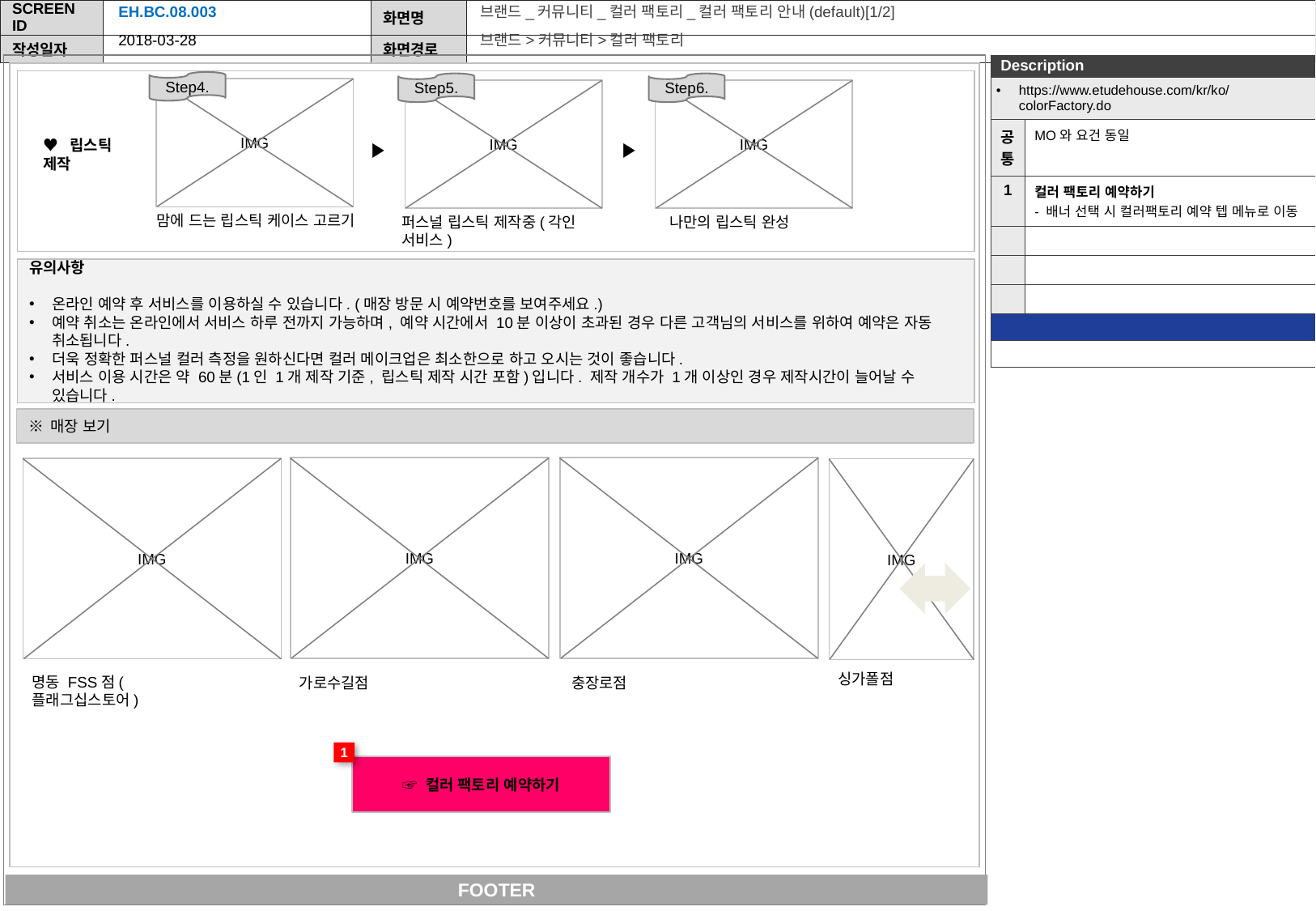

EH.BC.08.003
브랜드_커뮤니티_컬러 팩토리_컬러 팩토리 안내(default)[1/2]
2018-03-28
브랜드>커뮤니티>컬러 팩토리

| Description |  |
| --- | --- |
| https://www.etudehouse.com/kr/ko/colorFactory.do |  |
| 공통 | MO와 요건 동일 |
| 1 | 컬러 팩토리 예약하기 - 배너 선택 시 컬러팩토리 예약 텝 메뉴로 이동 |
|  |  |
|  |  |
|  |  |
|  |  |
|  |  |

Step4.
Step5.
Step6.
IMG
IMG
IMG
▶
▶
♥  립스틱 제작
맘에 드는 립스틱 케이스 고르기
나만의 립스틱 완성
퍼스널 립스틱 제작중(각인 서비스)
유의사항

온라인 예약 후 서비스를 이용하실 수 있습니다. (매장 방문 시 예약번호를 보여주세요.)
예약 취소는 온라인에서 서비스 하루 전까지 가능하며, 예약 시간에서 10분 이상이 초과된 경우 다른 고객님의 서비스를 위하여 예약은 자동 취소됩니다.
더욱 정확한 퍼스널 컬러 측정을 원하신다면 컬러 메이크업은 최소한으로 하고 오시는 것이 좋습니다.
서비스 이용 시간은 약 60분(1인 1개 제작 기준, 립스틱 제작 시간 포함)입니다. 제작 개수가 1개 이상인 경우 제작시간이 늘어날 수 있습니다.
※ 매장 보기
IMG
IMG
IMG
IMG

싱가폴점
명동 FSS점(플래그십스토어)
가로수길점
충장로점
1
☞ 컬러 팩토리 예약하기
FOOTER